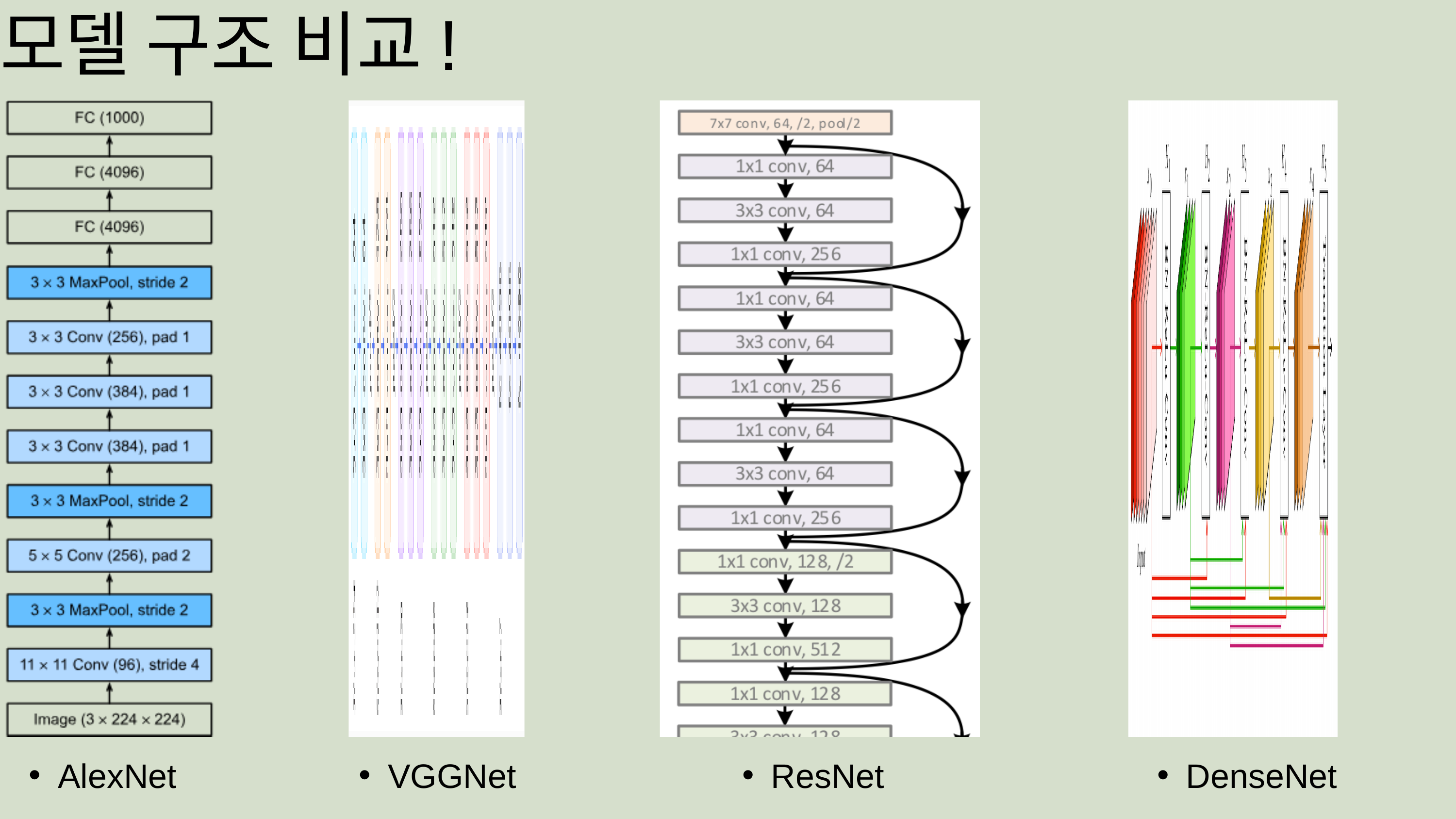

모델 구조 비교!

AlexNet
VGGNet
ResNet
DenseNet